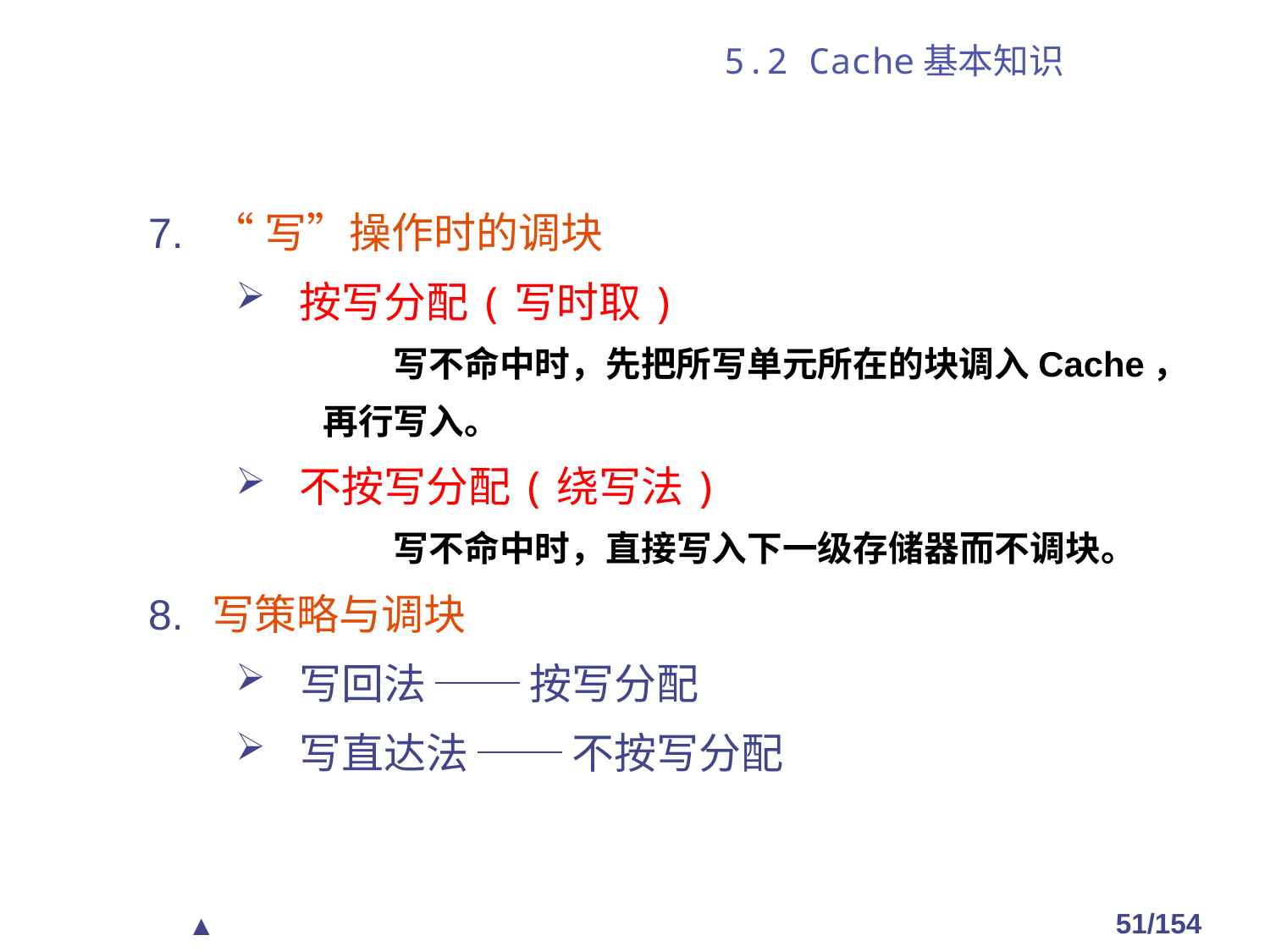

# 5.2 Cache基本知识
“写”操作时的调块
按写分配(写时取)
　　写不命中时，先把所写单元所在的块调入Cache，
再行写入。
不按写分配(绕写法)
　　写不命中时，直接写入下一级存储器而不调块。
写策略与调块
写回法 ── 按写分配
写直达法 ── 不按写分配